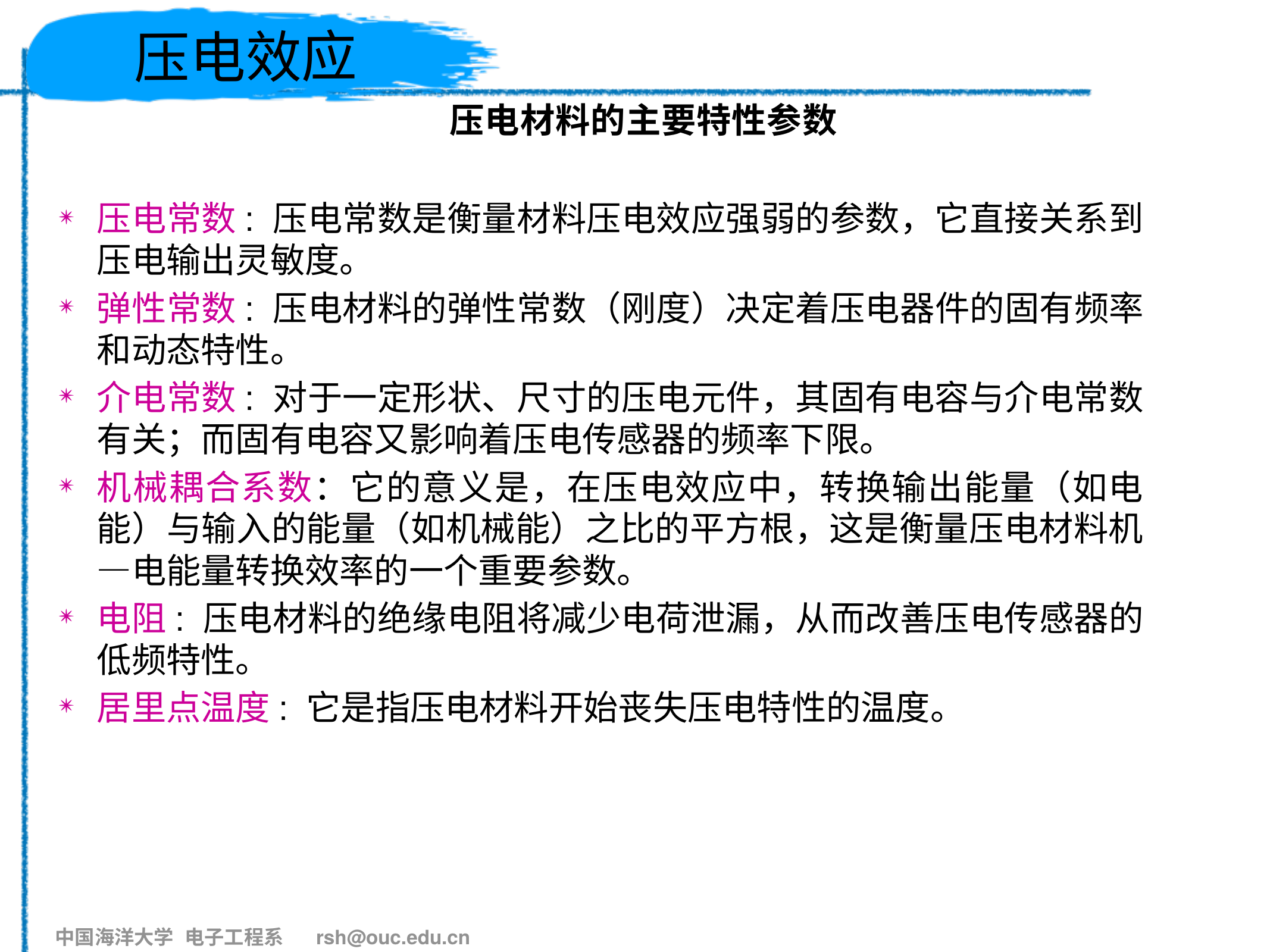

# 压电效应
 压电材料的主要特性参数
压电常数: 压电常数是衡量材料压电效应强弱的参数，它直接关系到压电输出灵敏度。
弹性常数: 压电材料的弹性常数（刚度）决定着压电器件的固有频率和动态特性。
介电常数: 对于一定形状、尺寸的压电元件，其固有电容与介电常数有关；而固有电容又影响着压电传感器的频率下限。
机械耦合系数：它的意义是，在压电效应中，转换输出能量（如电能）与输入的能量（如机械能）之比的平方根，这是衡量压电材料机—电能量转换效率的一个重要参数。
电阻: 压电材料的绝缘电阻将减少电荷泄漏，从而改善压电传感器的低频特性。
居里点温度: 它是指压电材料开始丧失压电特性的温度。